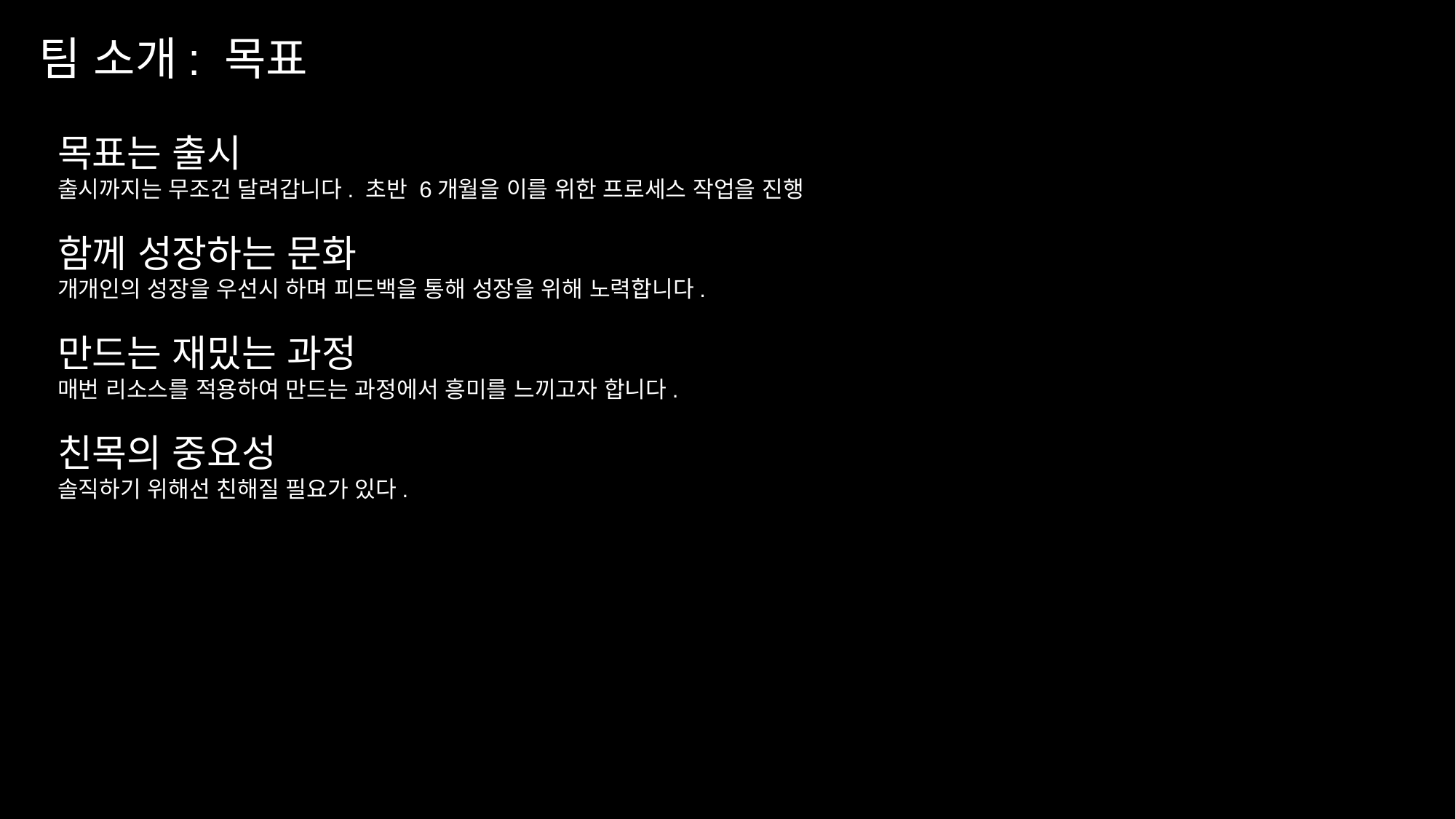

팀 소개: 목표
목표는 출시
출시까지는 무조건 달려갑니다. 초반 6개월을 이를 위한 프로세스 작업을 진행

함께 성장하는 문화
개개인의 성장을 우선시 하며 피드백을 통해 성장을 위해 노력합니다.

만드는 재밌는 과정
매번 리소스를 적용하여 만드는 과정에서 흥미를 느끼고자 합니다.

친목의 중요성
솔직하기 위해선 친해질 필요가 있다.